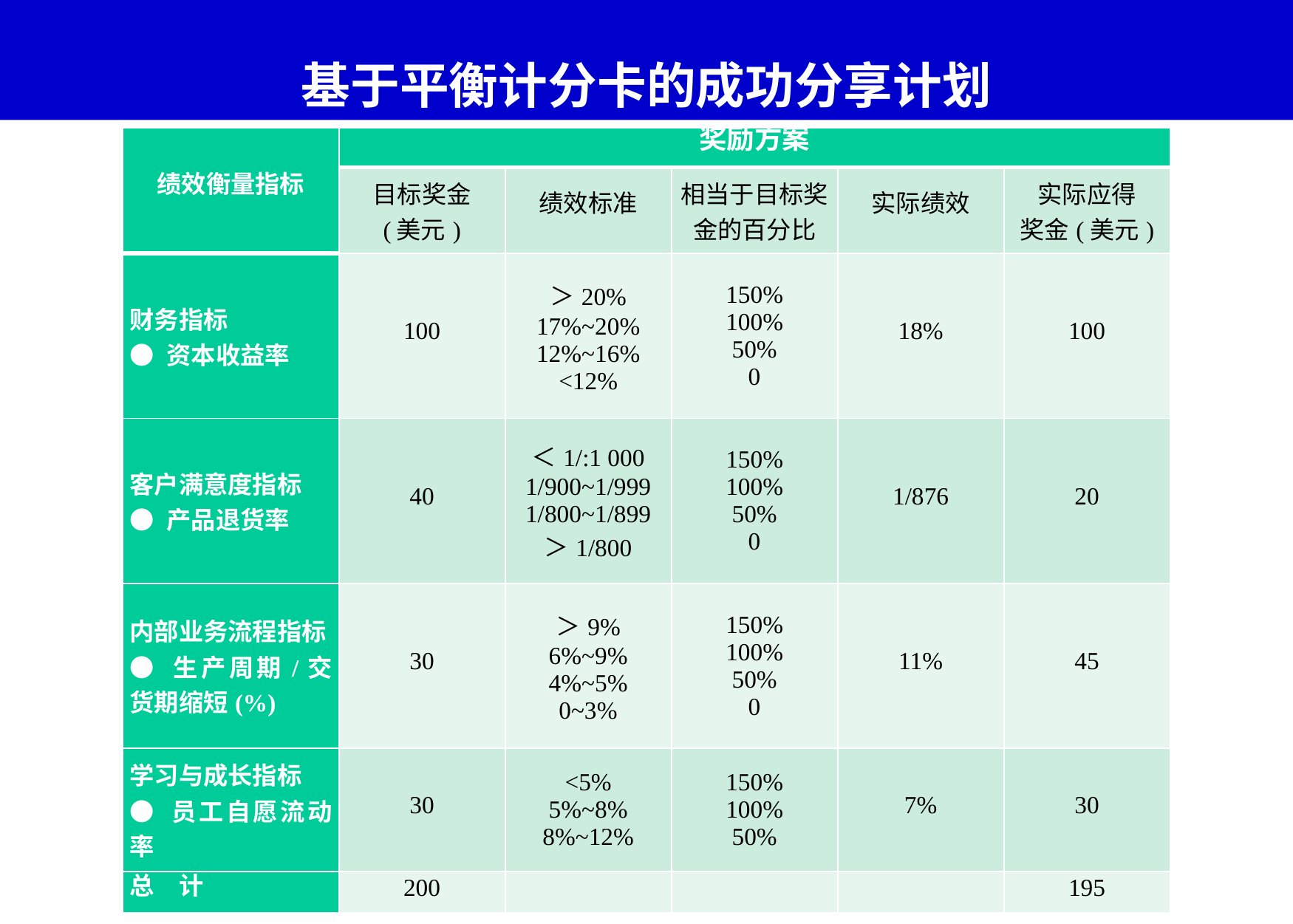

# 基于平衡计分卡的成功分享计划
| 绩效衡量指标 | 奖励方案 |  |  |  |  |
| --- | --- | --- | --- | --- | --- |
|  | 目标奖金 (美元) | 绩效标准 | 相当于目标奖 金的百分比 | 实际绩效 | 实际应得 奖金(美元) |
| 财务指标 ● 资本收益率 | 100 | ＞20% 17%~20% 12%~16% <12% | 150% 100% 50% 0 | 18% | 100 |
| 客户满意度指标 ● 产品退货率 | 40 | ＜1/:1 000 1/900~1/999 1/800~1/899 ＞1/800 | 150% 100% 50% 0 | 1/876 | 20 |
| 内部业务流程指标 ● 生产周期/交货期缩短(%) | 30 | ＞9% 6%~9% 4%~5% 0~3% | 150% 100% 50% 0 | 11% | 45 |
| 学习与成长指标 ● 员工自愿流动率 | 30 | <5% 5%~8% 8%~12% | 150% 100% 50% | 7% | 30 |
| 总　计 | 200 |  |  |  | 195 |